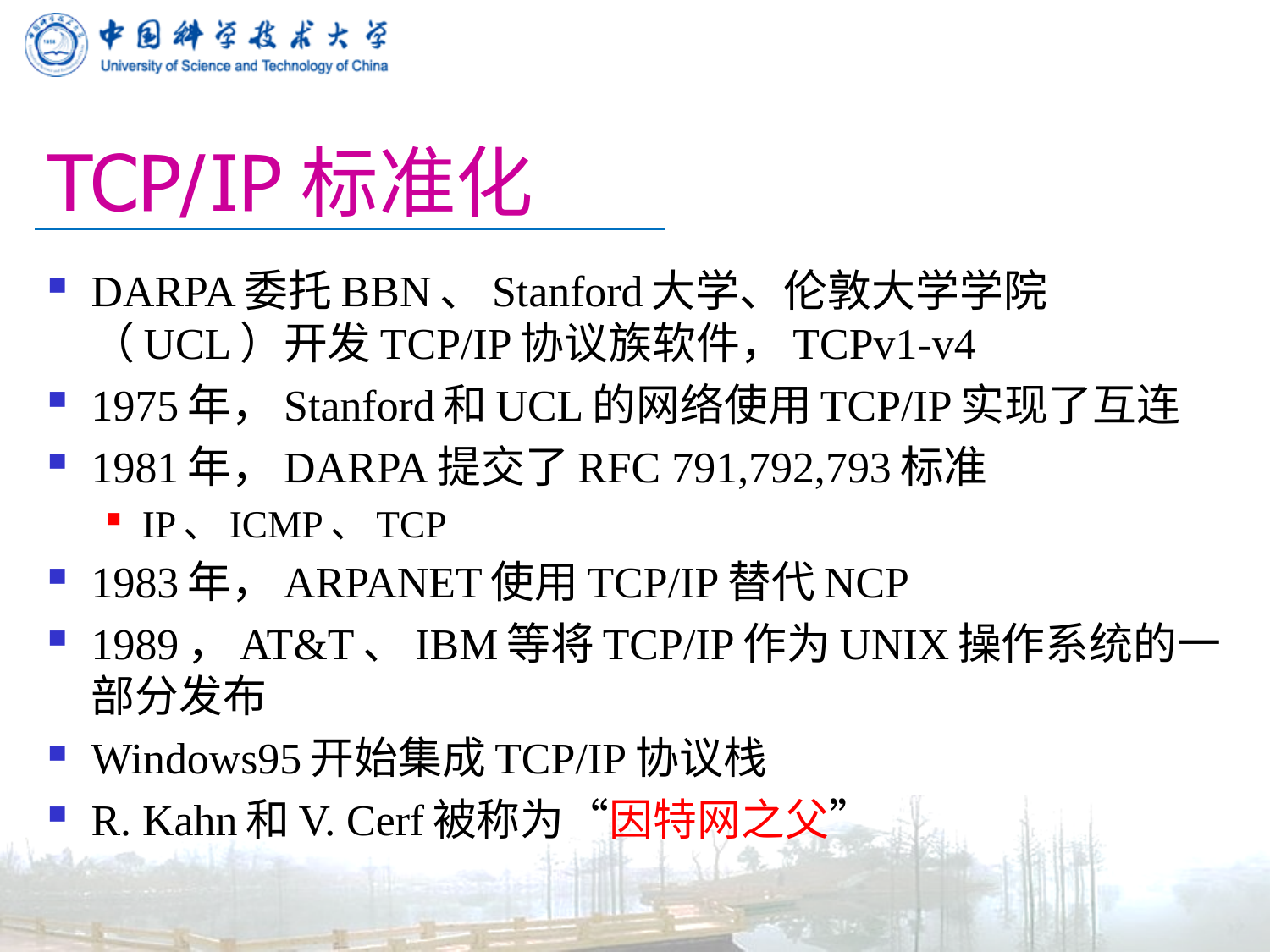

# TCP/IP标准化
DARPA委托BBN、Stanford大学、伦敦大学学院（UCL）开发TCP/IP协议族软件，TCPv1-v4
1975年，Stanford和UCL的网络使用TCP/IP实现了互连
1981年，DARPA提交了RFC 791,792,793标准
IP、ICMP、TCP
1983年，ARPANET使用TCP/IP替代NCP
1989，AT&T、IBM等将TCP/IP作为UNIX操作系统的一部分发布
Windows95开始集成TCP/IP协议栈
R. Kahn和V. Cerf被称为“因特网之父”